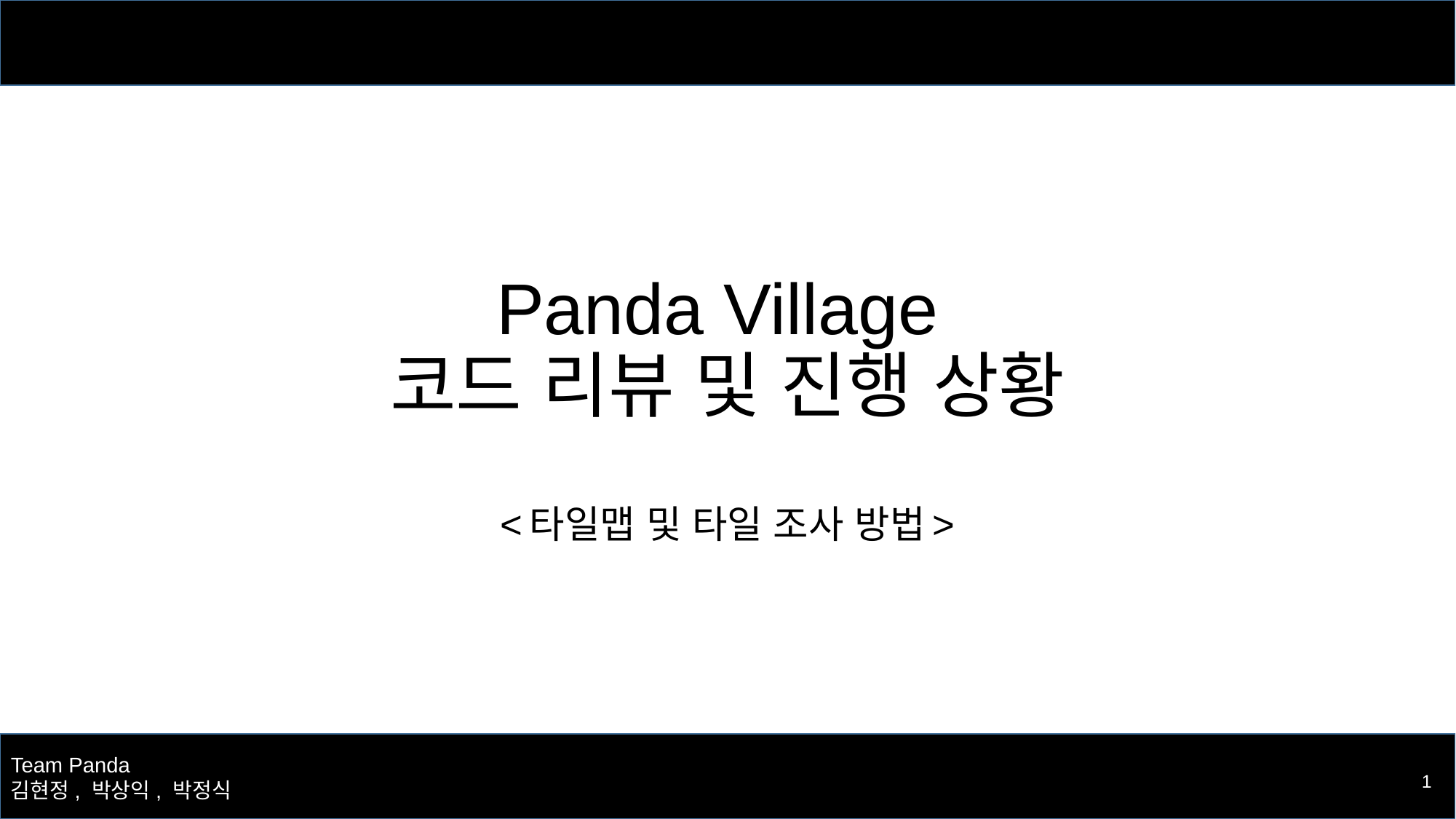

# Panda Village 코드 리뷰 및 진행 상황 <타일맵 및 타일 조사 방법>
1